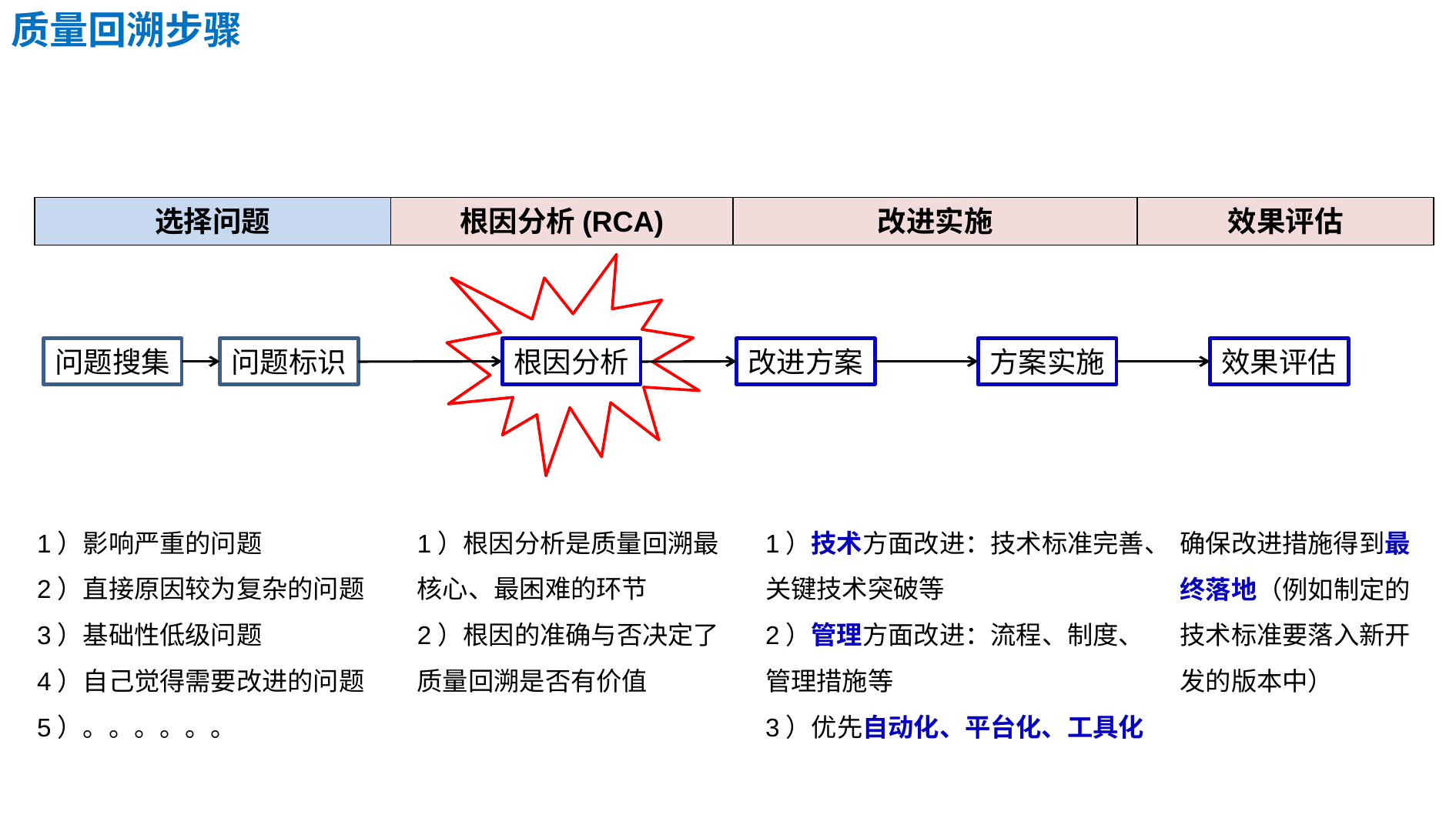

质量回溯步骤
选择问题
根因分析(RCA)
改进实施
效果评估

问题搜集
问题标识
根因分析
改进方案
方案实施
效果评估
1）影响严重的问题
2）直接原因较为复杂的问题
3）基础性低级问题
4）自己觉得需要改进的问题
5）。。。。。。
1）根因分析是质量回溯最核心、最困难的环节
2）根因的准确与否决定了质量回溯是否有价值
1）技术方面改进：技术标准完善、关键技术突破等
2）管理方面改进：流程、制度、管理措施等
3）优先自动化、平台化、工具化
确保改进措施得到最终落地（例如制定的技术标准要落入新开发的版本中）